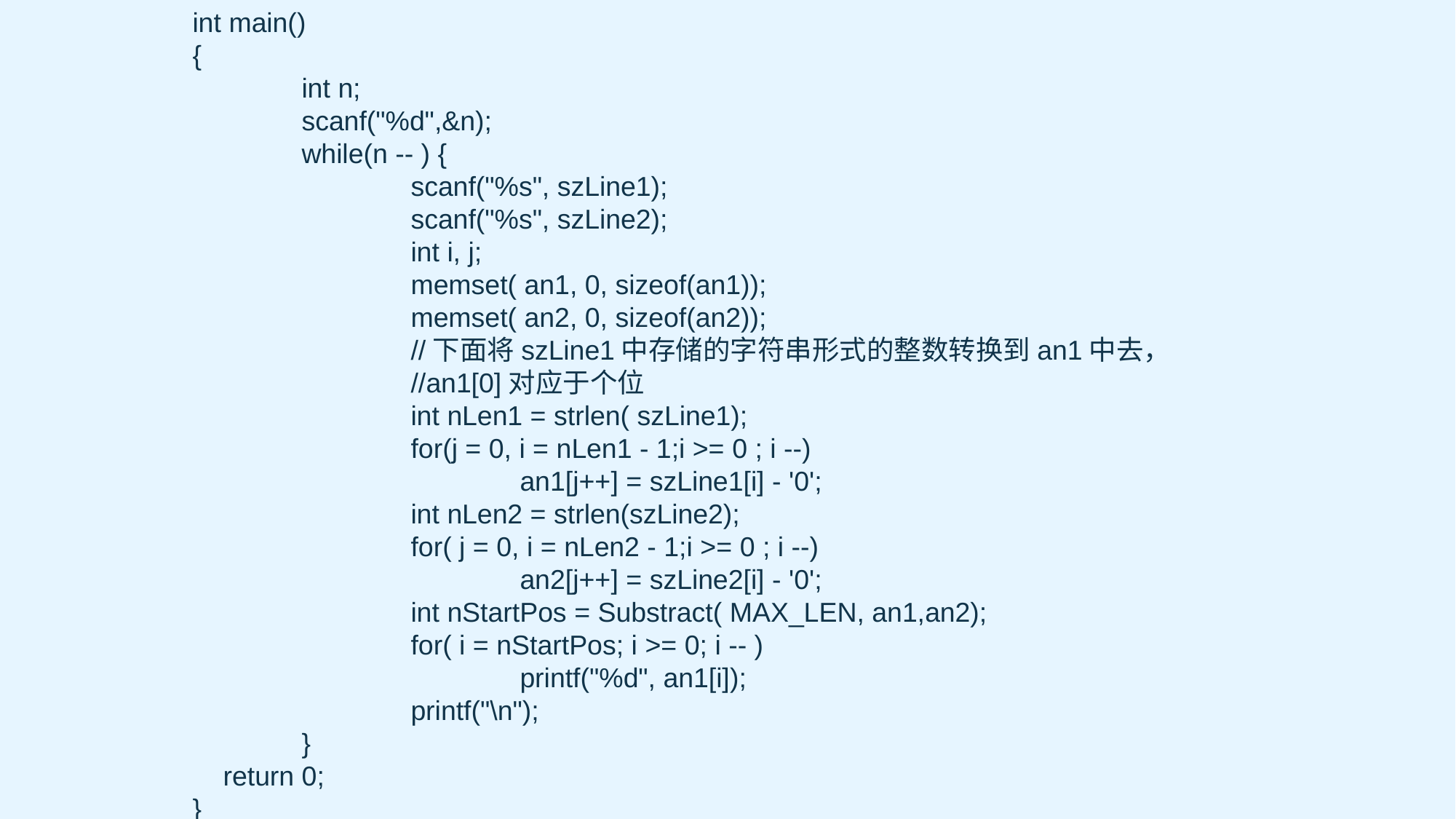

int main()
{
	int n;
	scanf("%d",&n);
	while(n -- ) {
		scanf("%s", szLine1);
		scanf("%s", szLine2);
		int i, j;
		memset( an1, 0, sizeof(an1));
		memset( an2, 0, sizeof(an2));
		//下面将szLine1中存储的字符串形式的整数转换到an1中去，
		//an1[0]对应于个位
		int nLen1 = strlen( szLine1);
		for(j = 0, i = nLen1 - 1;i >= 0 ; i --)
			an1[j++] = szLine1[i] - '0';
		int nLen2 = strlen(szLine2);
		for( j = 0, i = nLen2 - 1;i >= 0 ; i --)
			an2[j++] = szLine2[i] - '0';
		int nStartPos = Substract( MAX_LEN, an1,an2);
		for( i = nStartPos; i >= 0; i -- )
			printf("%d", an1[i]);
		printf("\n");
	}
    return 0;
}